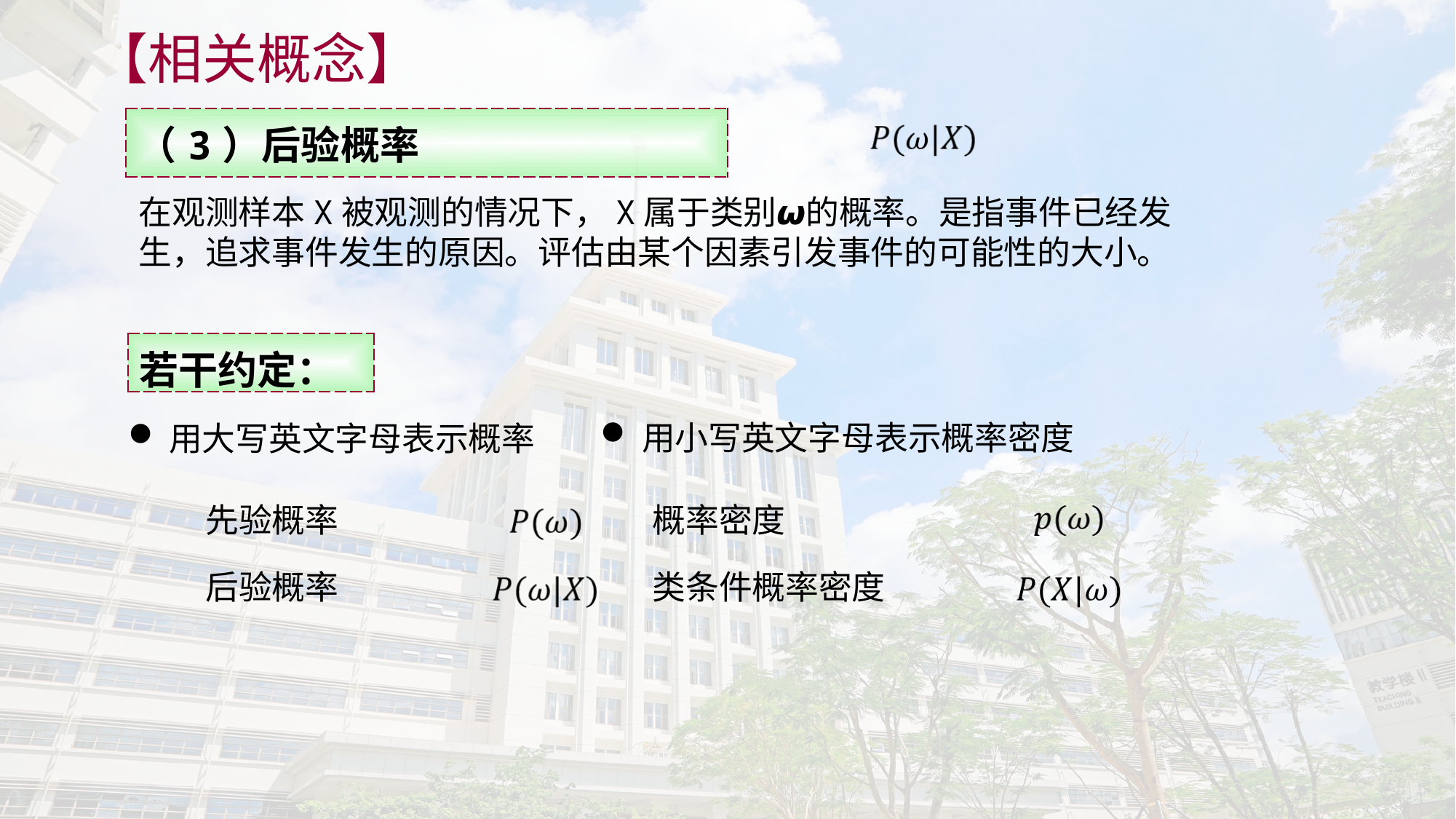

【相关概念】
| （3）后验概率 |
| --- |

在观测样本X被观测的情况下，X属于类别𝟂的概率。是指事件已经发生，追求事件发生的原因。评估由某个因素引发事件的可能性的大小。

| 若干约定： |
| --- |
用小写英文字母表示概率密度
用大写英文字母表示概率
概率密度
先验概率

后验概率
类条件概率密度